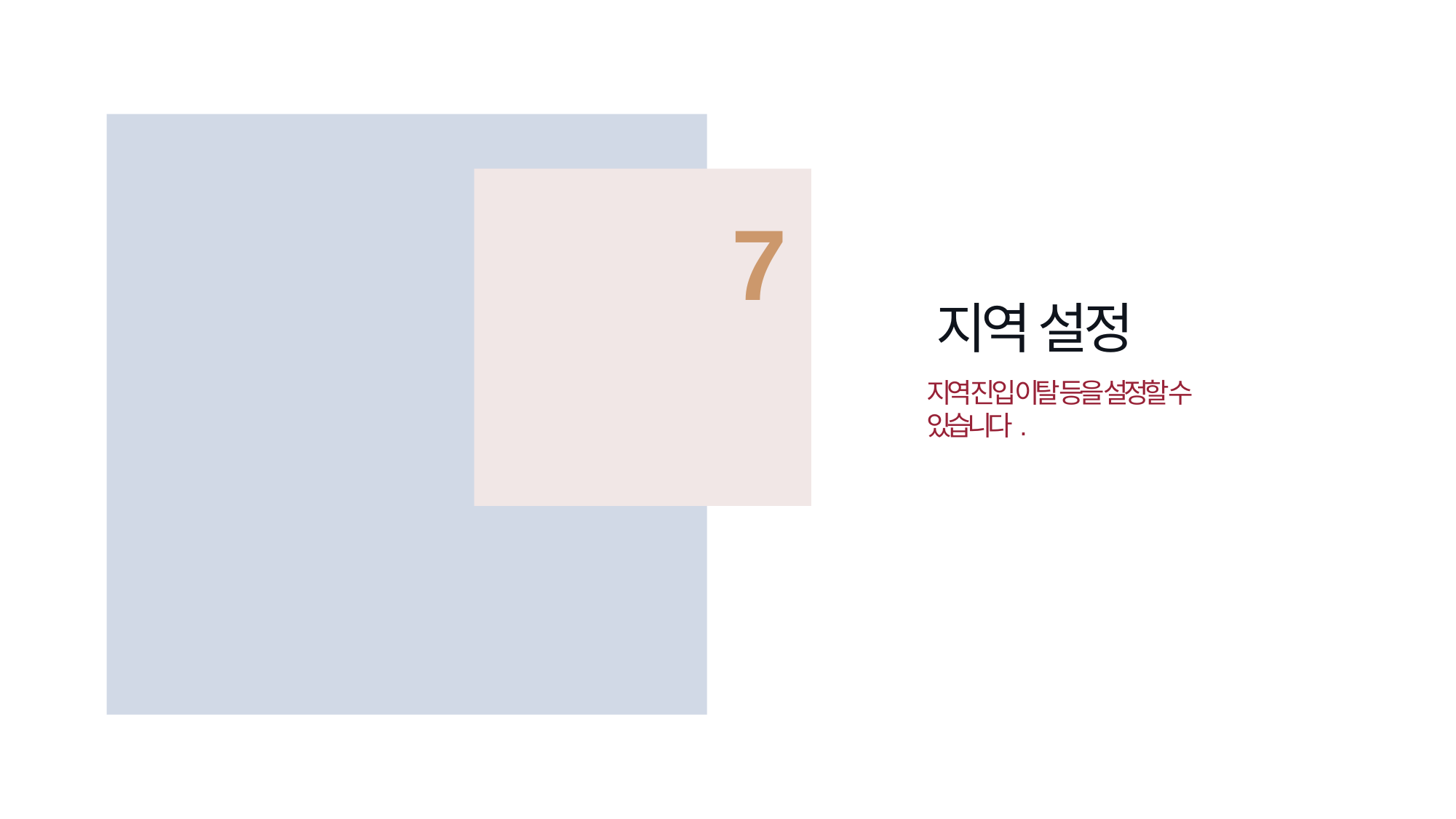

7
지역 설정
지역 진입 이탈 등을 설정할 수 있습니다.